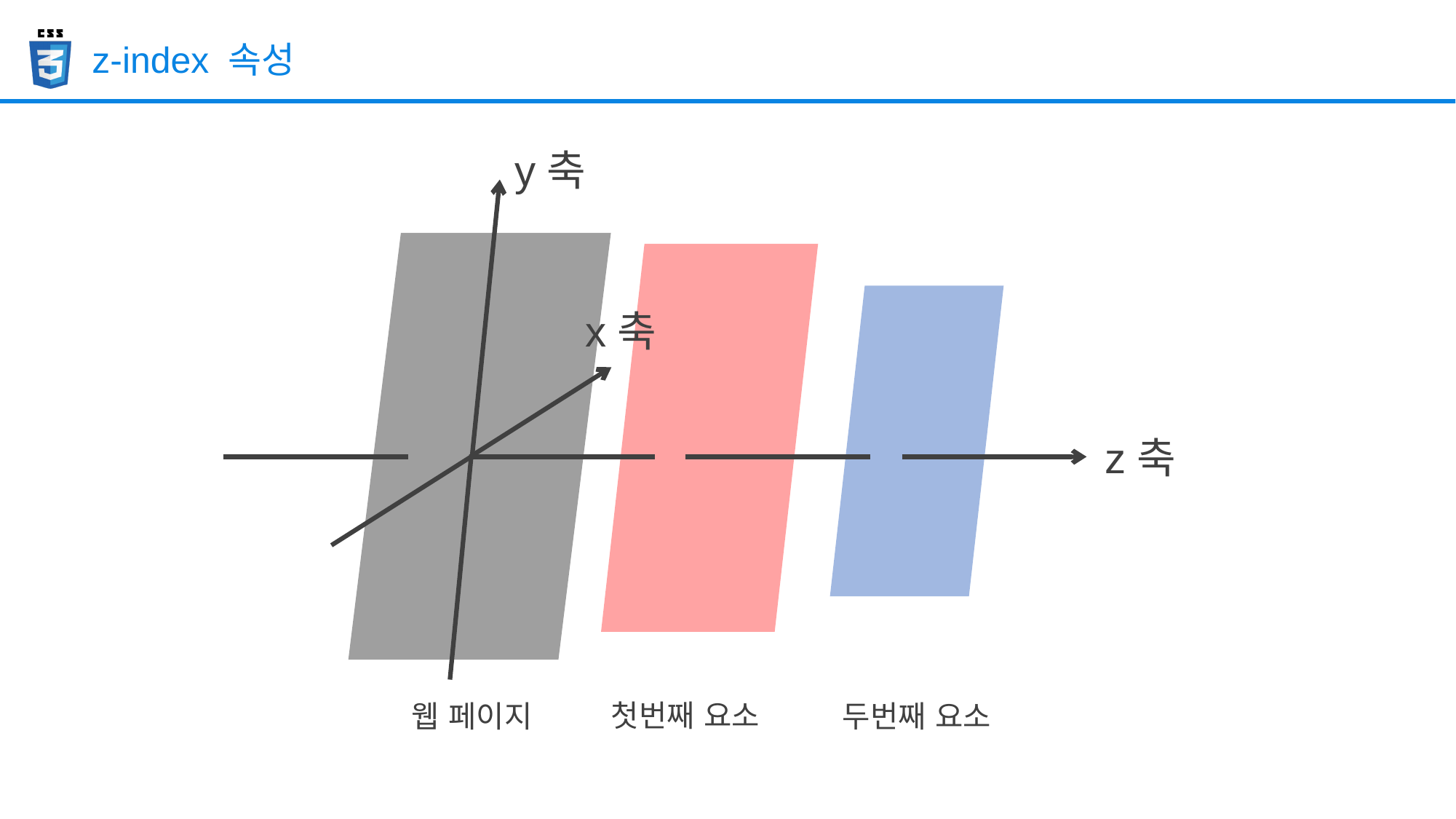

z-index 속성
y축

x축
z축
첫번째 요소
웹 페이지
두번째 요소